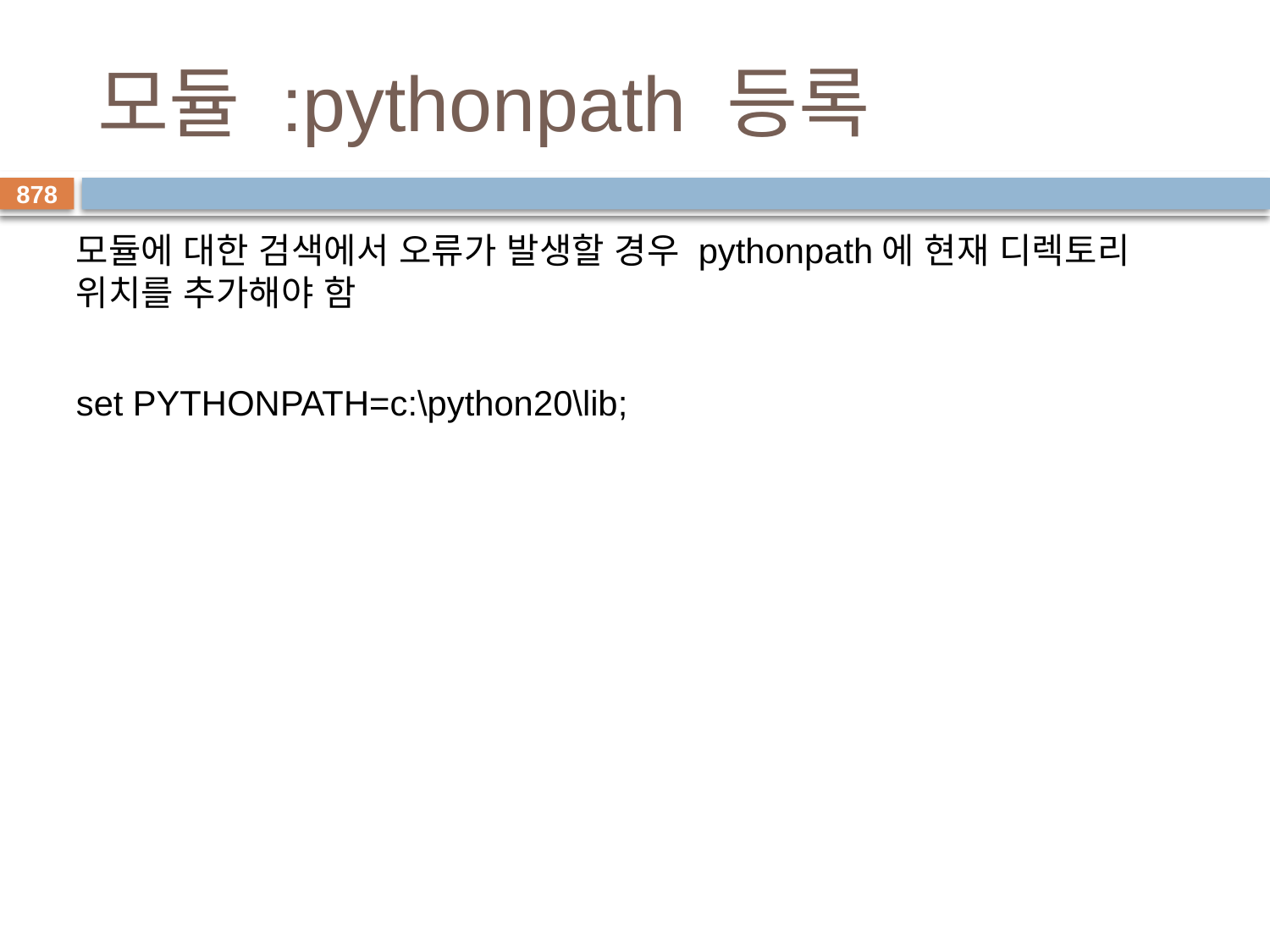

# 모듈 :pythonpath 등록
878
모듈에 대한 검색에서 오류가 발생할 경우 pythonpath에 현재 디렉토리 위치를 추가해야 함

set PYTHONPATH=c:\python20\lib;